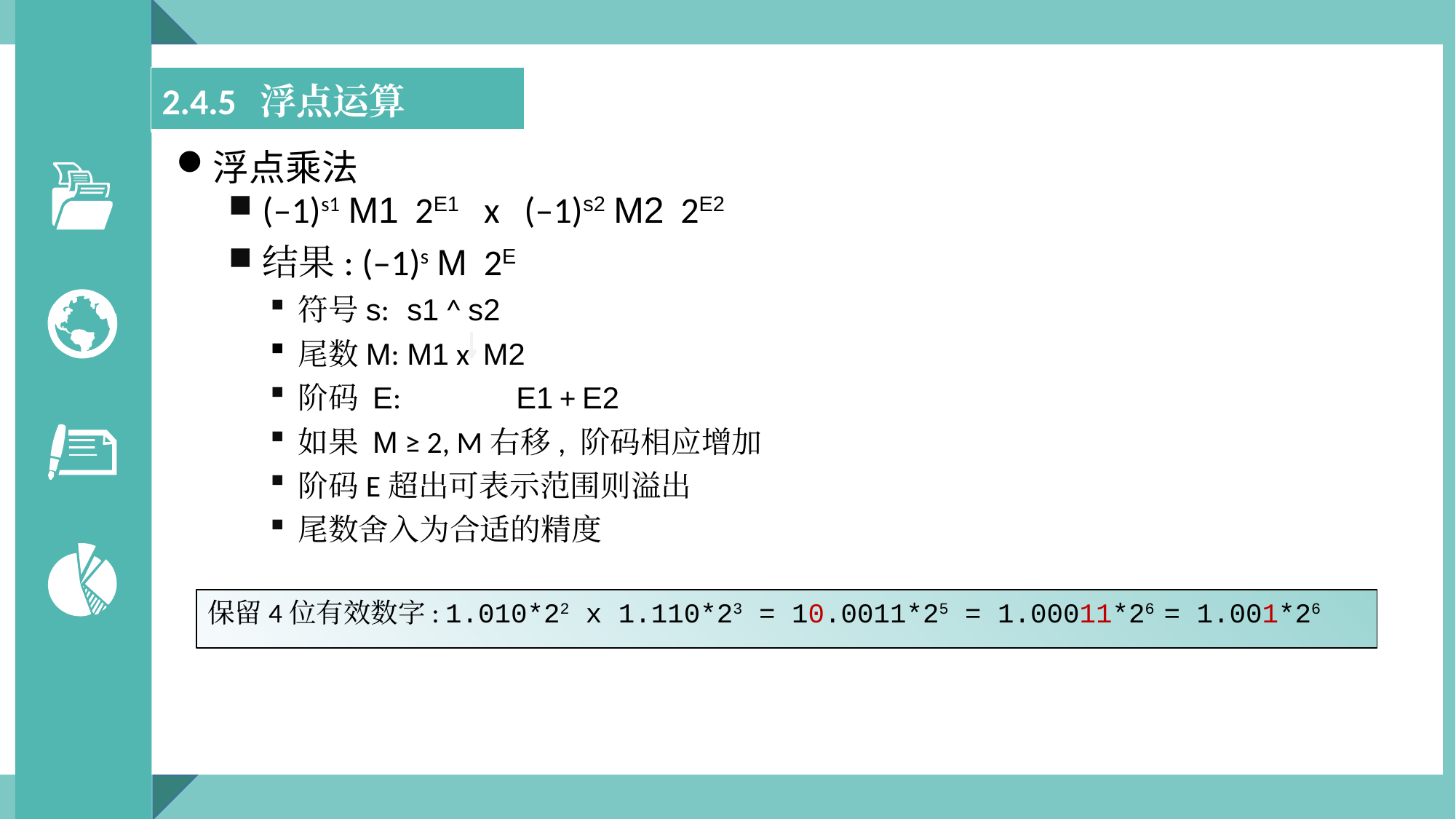

| 2.4.5 浮点运算 |
| --- |
浮点乘法

(–1)s1 M1  2E1   x   (–1)s2 M2  2E2
结果: (–1)s M  2E
符号s: 	s1 ^ s2
尾数M: 	M1 x  M2
阶码 E: 	E1 + E2
如果 M ≥ 2, M右移, 阶码相应增加
阶码E超出可表示范围则溢出
尾数舍入为合适的精度

保留4位有效数字: 1.010*22 x 1.110*23 = 10.0011*25 = 1.00011*26 = 1.001*26